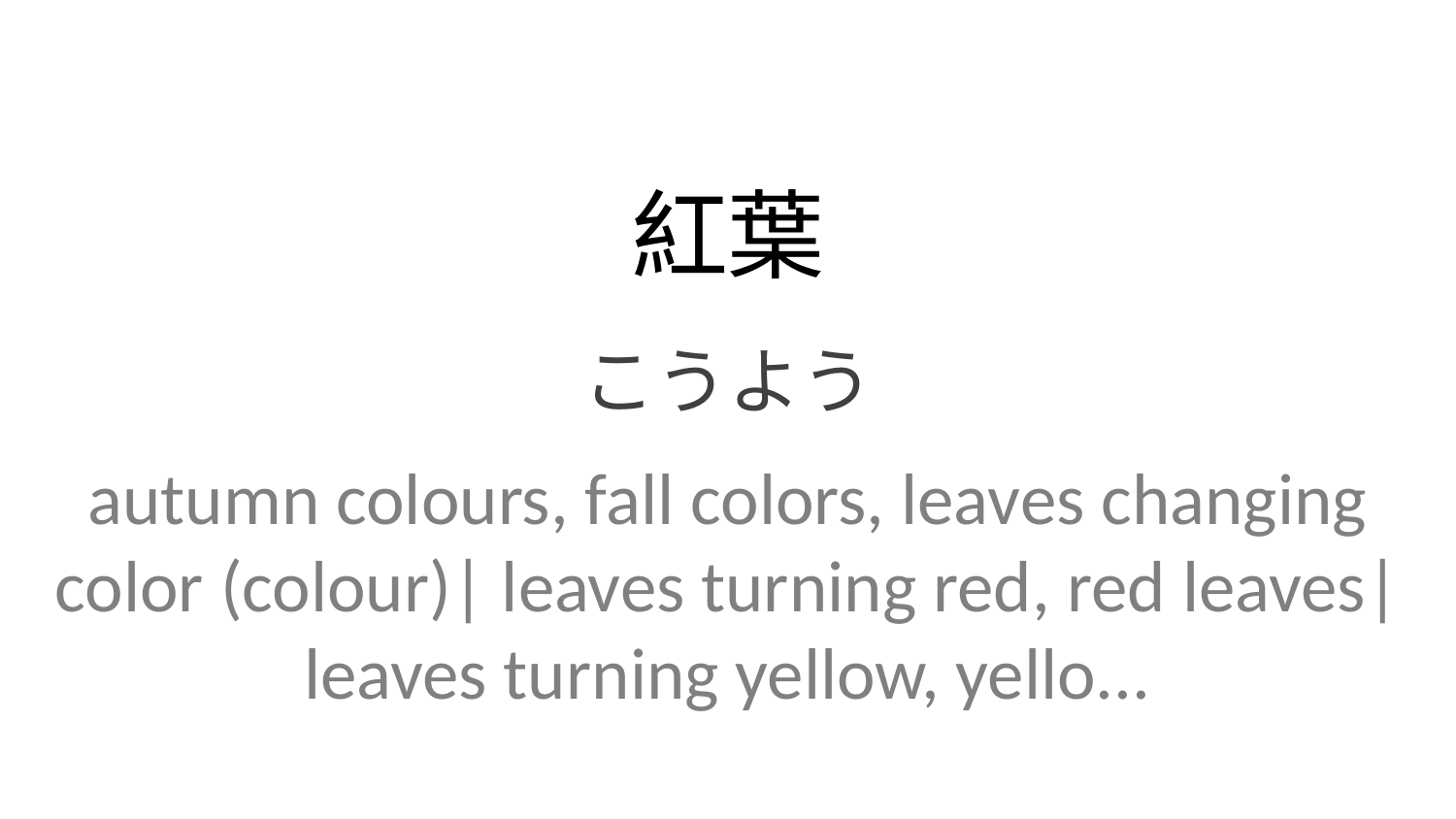

紅葉

こうよう
autumn colours, fall colors, leaves changing color (colour)| leaves turning red, red leaves| leaves turning yellow, yello...